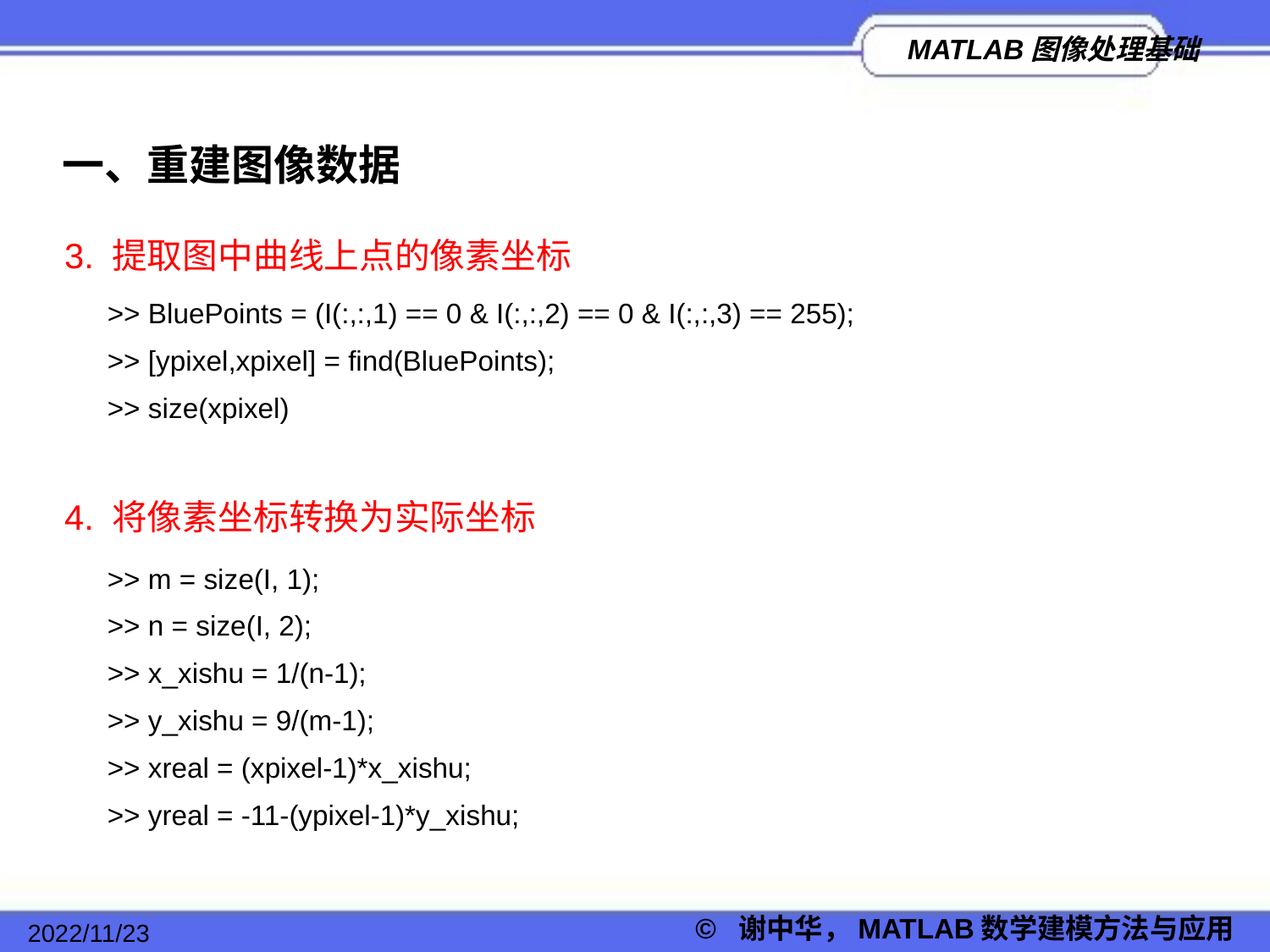

一、重建图像数据
3. 提取图中曲线上点的像素坐标
>> BluePoints = (I(:,:,1) == 0 & I(:,:,2) == 0 & I(:,:,3) == 255);
>> [ypixel,xpixel] = find(BluePoints);
>> size(xpixel)
4. 将像素坐标转换为实际坐标
>> m = size(I, 1);
>> n = size(I, 2);
>> x_xishu = 1/(n-1);
>> y_xishu = 9/(m-1);
>> xreal = (xpixel-1)*x_xishu;
>> yreal = -11-(ypixel-1)*y_xishu;
©  谢中华，MATLAB数学建模方法与应用
2022/11/23